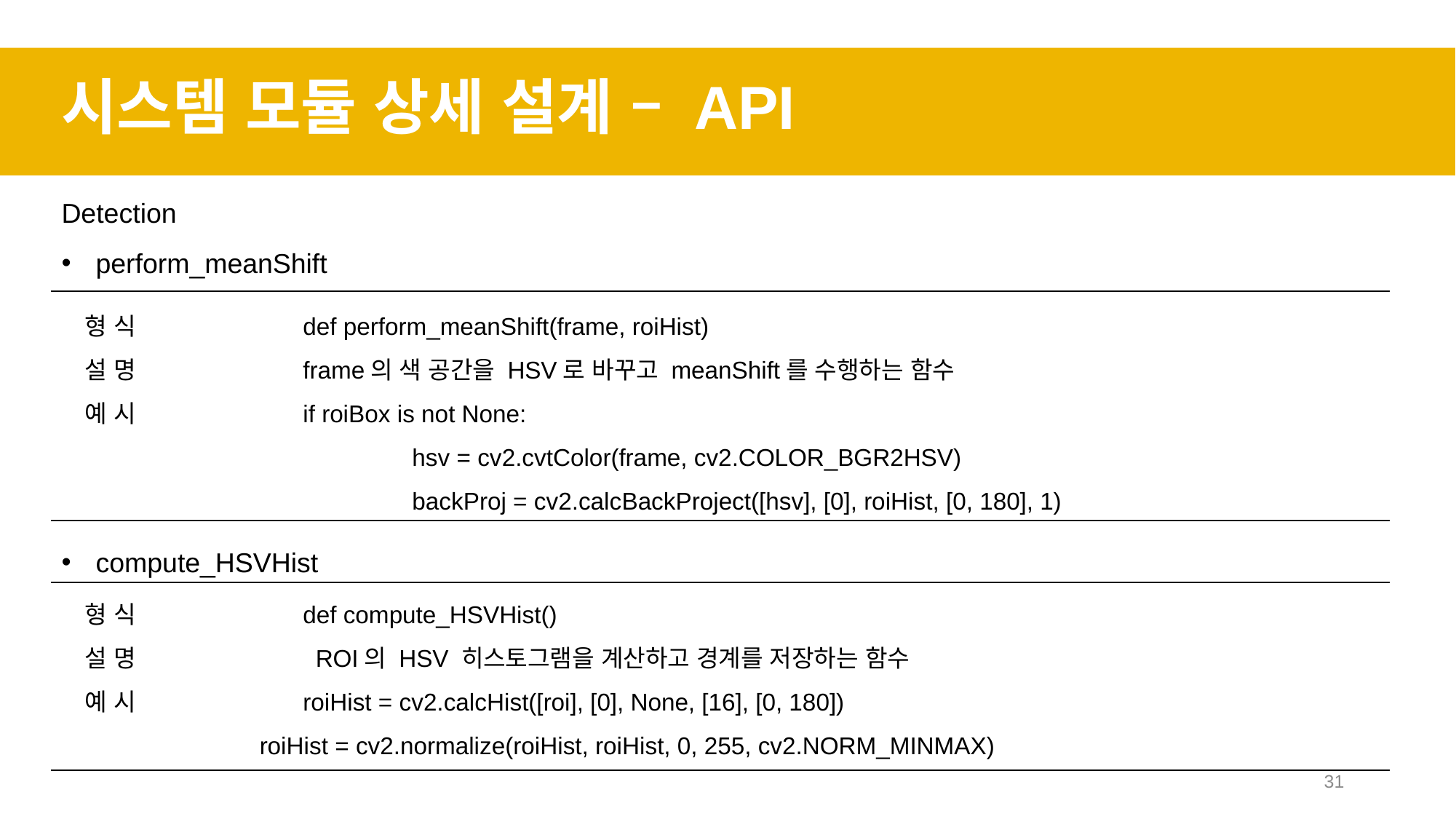

시스템 모듈 상세 설계 – API
Detection
perform_meanShift
형 식		def perform_meanShift(frame, roiHist)
설 명		frame의 색 공간을 HSV로 바꾸고 meanShift를 수행하는 함수
예 시		if roiBox is not None:
			hsv = cv2.cvtColor(frame, cv2.COLOR_BGR2HSV)
			backProj = cv2.calcBackProject([hsv], [0], roiHist, [0, 180], 1)
compute_HSVHist
형 식		def compute_HSVHist()
설 명		 ROI의 HSV 히스토그램을 계산하고 경계를 저장하는 함수
예 시		roiHist = cv2.calcHist([roi], [0], None, [16], [0, 180])
                          roiHist = cv2.normalize(roiHist, roiHist, 0, 255, cv2.NORM_MINMAX)
31